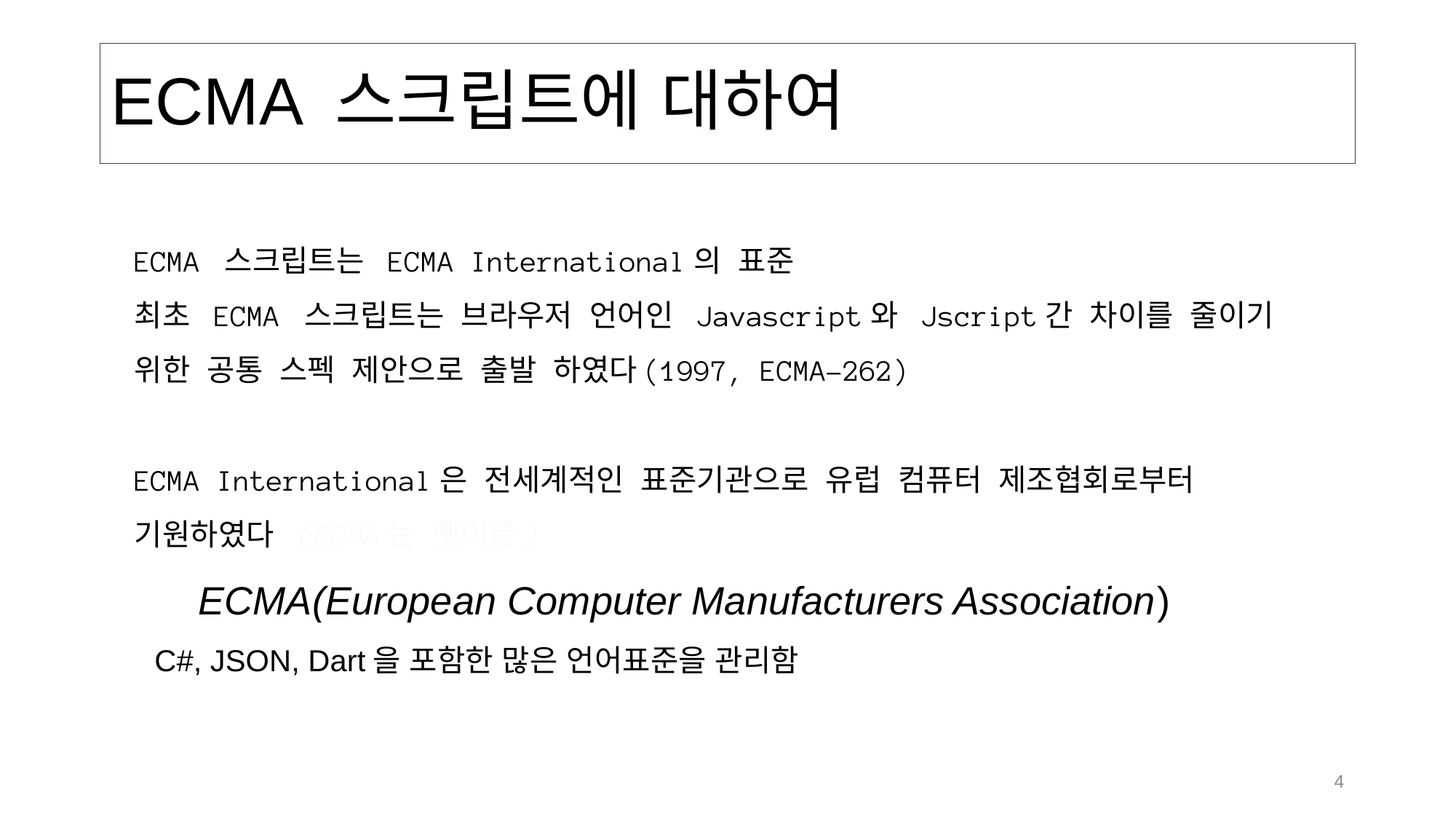

# ECMA 스크립트에 대하여
ECMA 스크립트는 ECMA International의 표준
최초 ECMA 스크립트는 브라우저 언어인 Javascript와 Jscript간 차이를 줄이기 위한 공통 스펙 제안으로 출발 하였다(1997, ECMA-262)

ECMA International은 전세계적인 표준기관으로 유럽 컴퓨터 제조협회로부터 기원하였다 (ECMA는 옛이름)
ECMA(European Computer Manufacturers Association)
C#, JSON, Dart을 포함한 많은 언어표준을 관리함
4